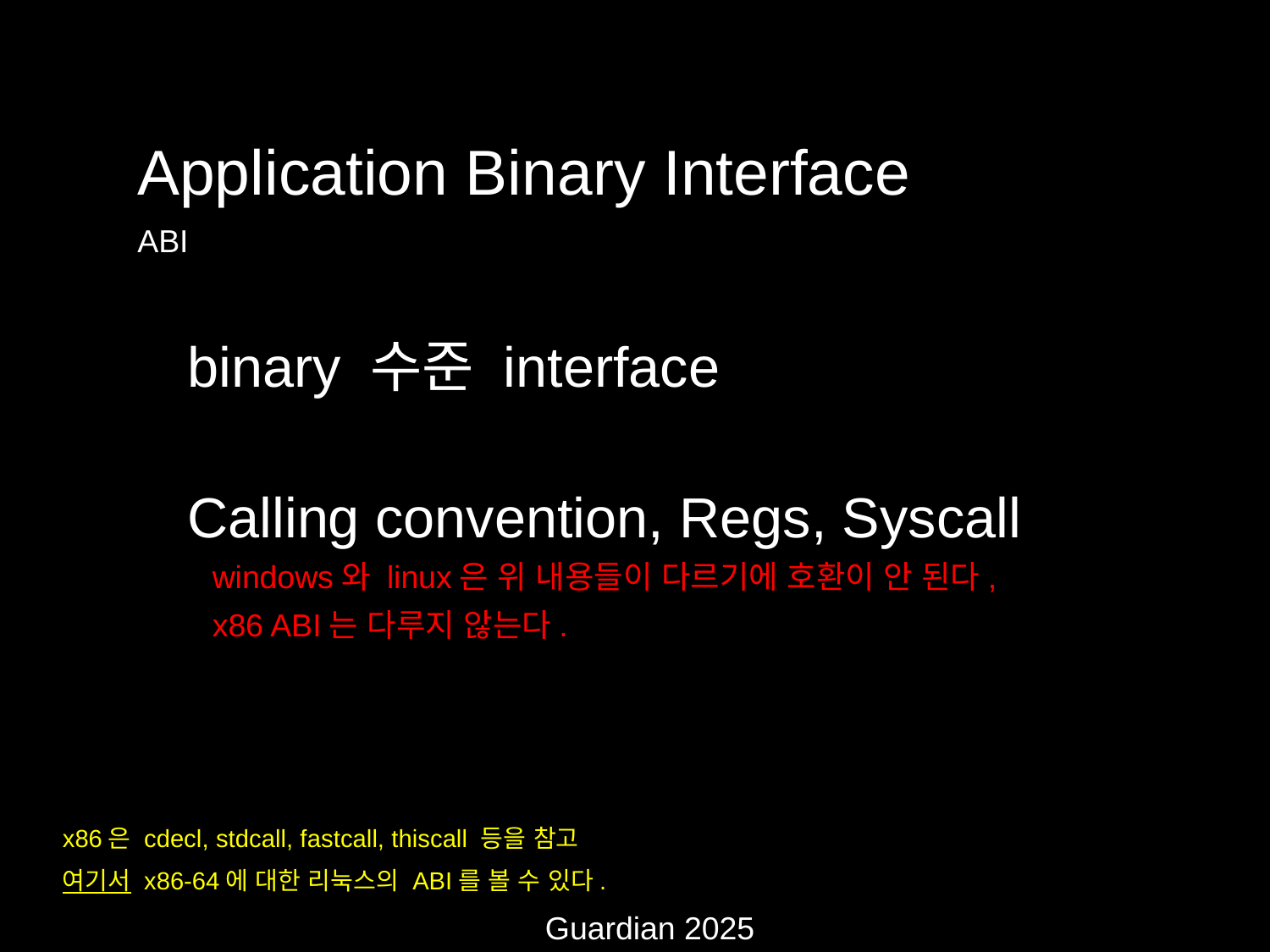

Application Binary Interface
ABI
binary 수준 interface
Calling convention, Regs, Syscall
windows와 linux은 위 내용들이 다르기에 호환이 안 된다,
x86 ABI는 다루지 않는다.
x86은 cdecl, stdcall, fastcall, thiscall 등을 참고
여기서 x86-64에 대한 리눅스의 ABI를 볼 수 있다.